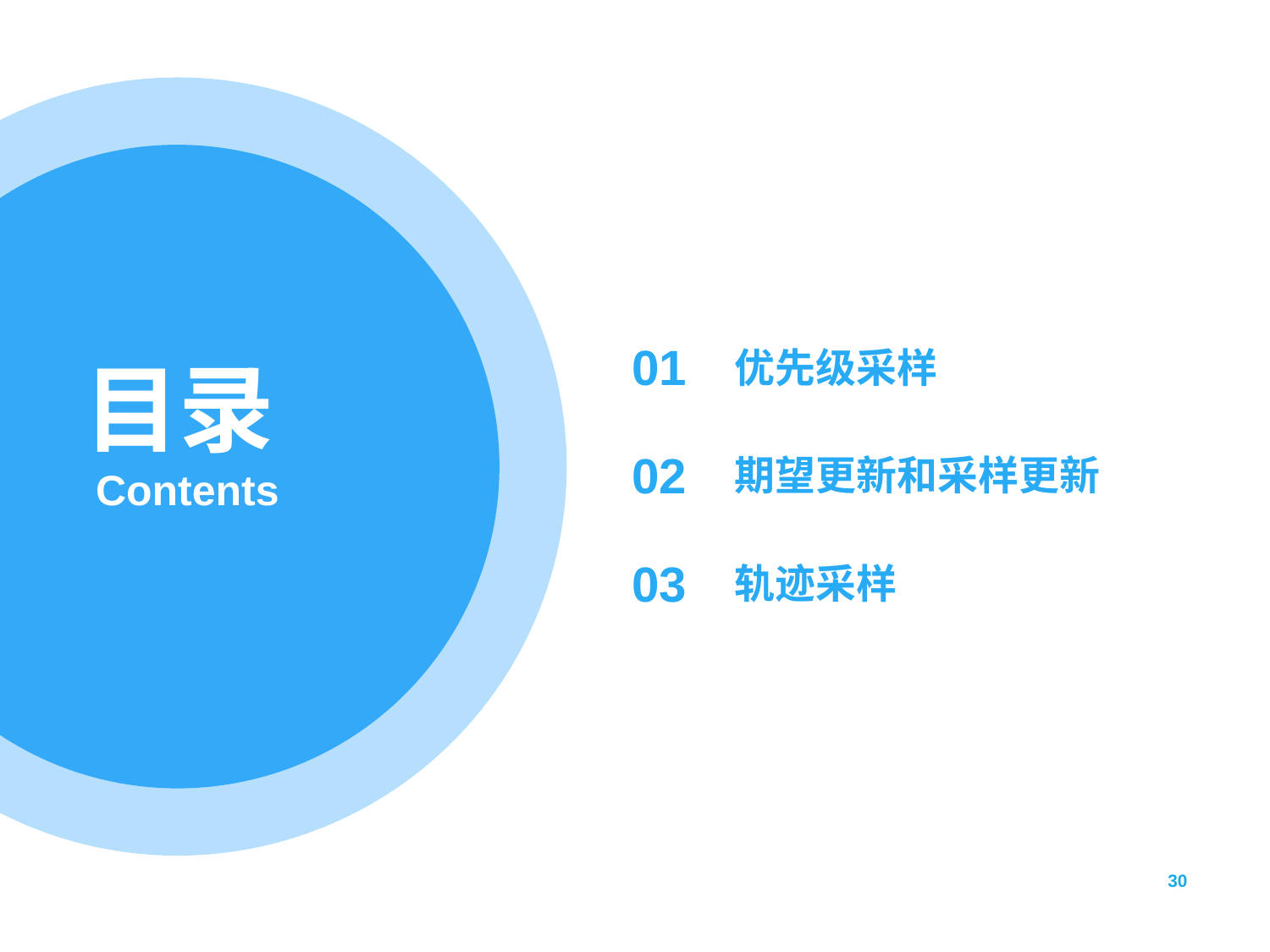

01
优先级采样
02
期望更新和采样更新
03
轨迹采样
30